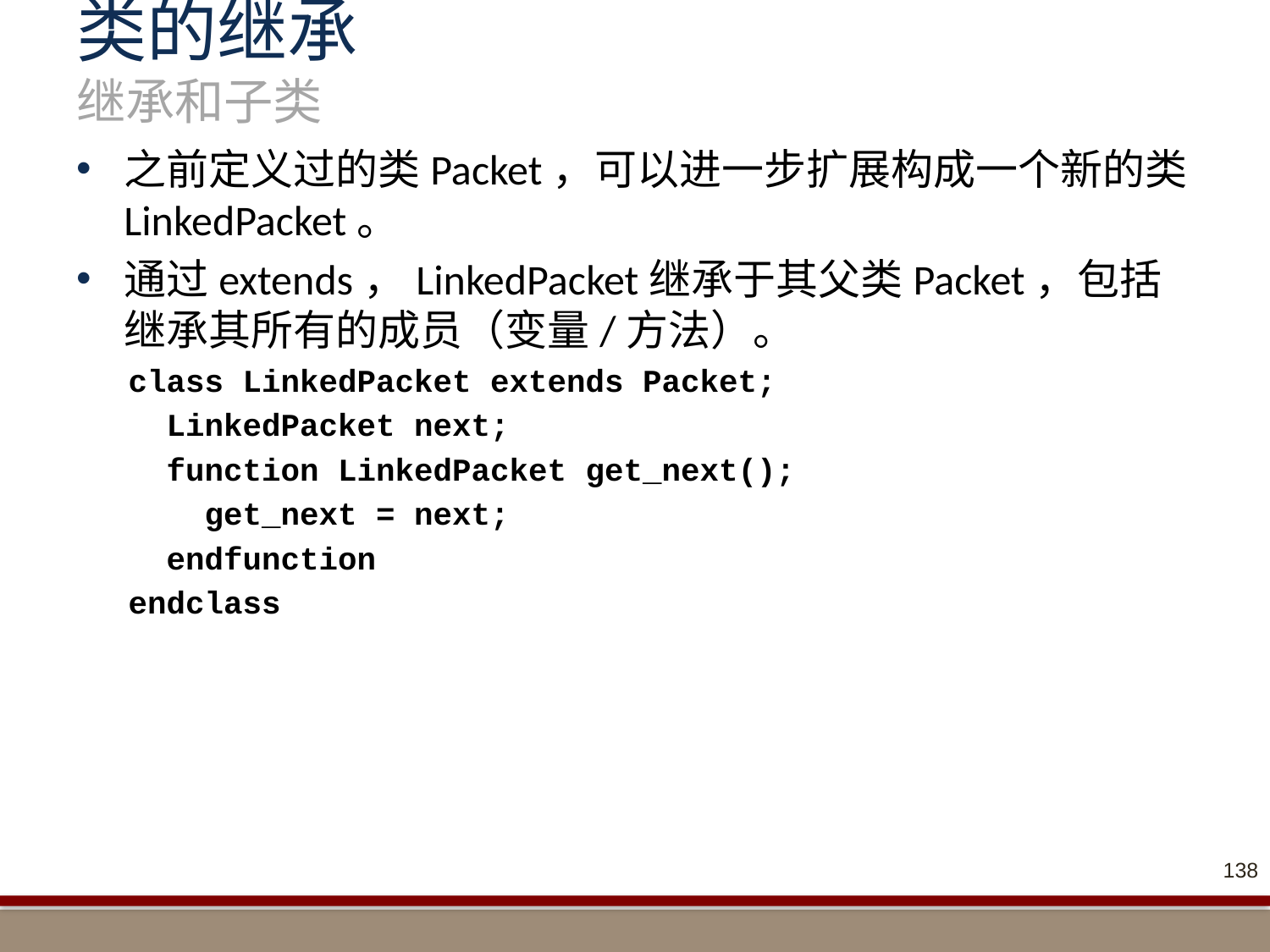

# 类的继承 继承和子类
之前定义过的类Packet，可以进一步扩展构成一个新的类LinkedPacket。
通过extends，LinkedPacket继承于其父类Packet，包括继承其所有的成员（变量/方法）。
class LinkedPacket extends Packet;
  LinkedPacket next;
  function LinkedPacket get_next();
    get_next = next;
  endfunction
endclass
138